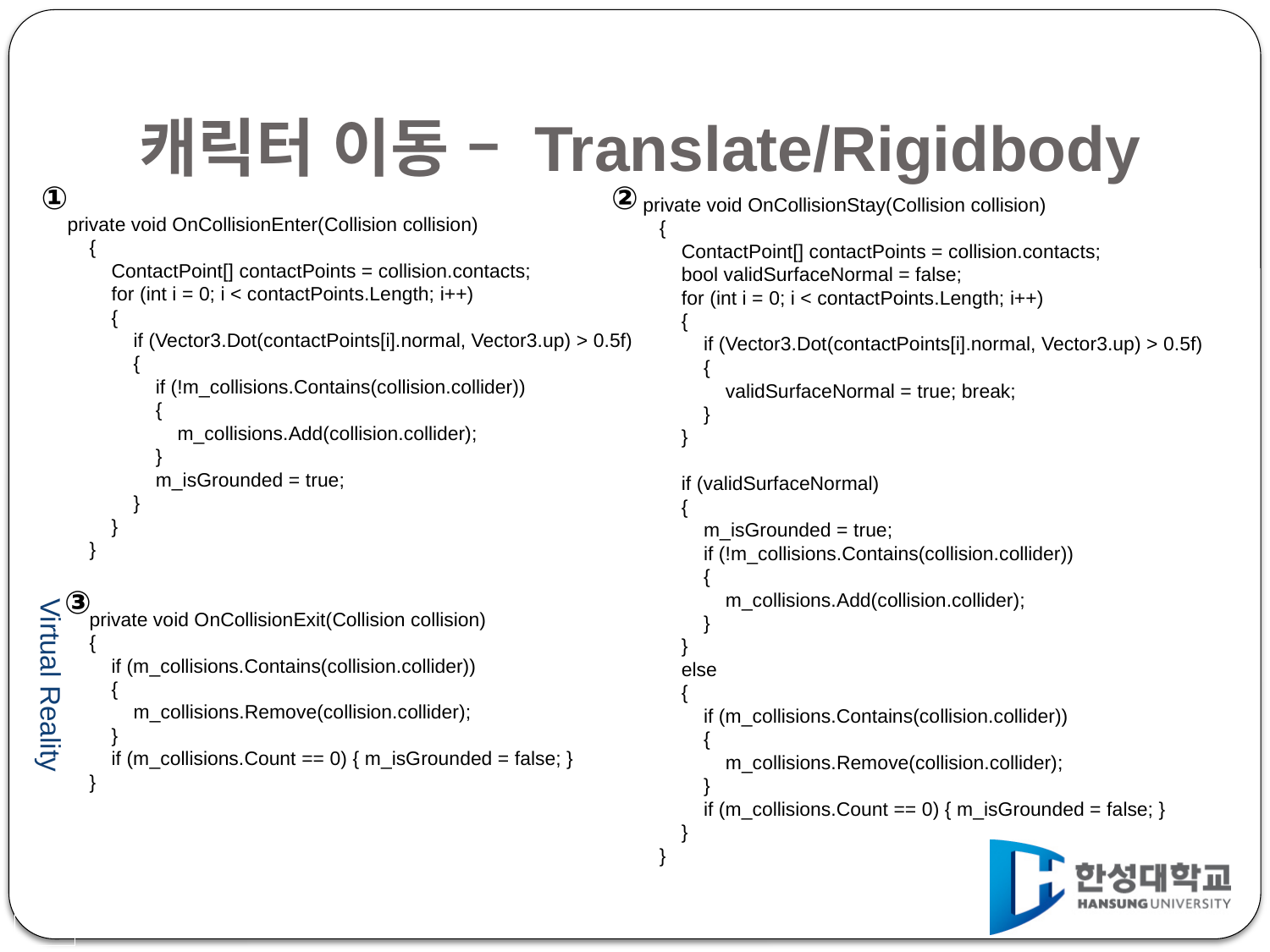

# 캐릭터 이동 – Translate/Rigidbody
①
②
 private void OnCollisionStay(Collision collision)
    {
        ContactPoint[] contactPoints = collision.contacts;
        bool validSurfaceNormal = false;
        for (int i = 0; i < contactPoints.Length; i++)
        {
            if (Vector3.Dot(contactPoints[i].normal, Vector3.up) > 0.5f)
            {
                validSurfaceNormal = true; break;
            }
        }

        if (validSurfaceNormal)
        {
            m_isGrounded = true;
            if (!m_collisions.Contains(collision.collider))
            {
                m_collisions.Add(collision.collider);
            }
        }
        else
        {
            if (m_collisions.Contains(collision.collider))
            {
                m_collisions.Remove(collision.collider);
            }
            if (m_collisions.Count == 0) { m_isGrounded = false; }
        }
    }

private void OnCollisionEnter(Collision collision)
    {
        ContactPoint[] contactPoints = collision.contacts;
        for (int i = 0; i < contactPoints.Length; i++)
        {
            if (Vector3.Dot(contactPoints[i].normal, Vector3.up) > 0.5f)
            {
                if (!m_collisions.Contains(collision.collider))
                {
                    m_collisions.Add(collision.collider);
                }
                m_isGrounded = true;
            }
        }
    }

    private void OnCollisionExit(Collision collision)
    {
        if (m_collisions.Contains(collision.collider))
        {
            m_collisions.Remove(collision.collider);
        }
        if (m_collisions.Count == 0) { m_isGrounded = false; }
    }
③